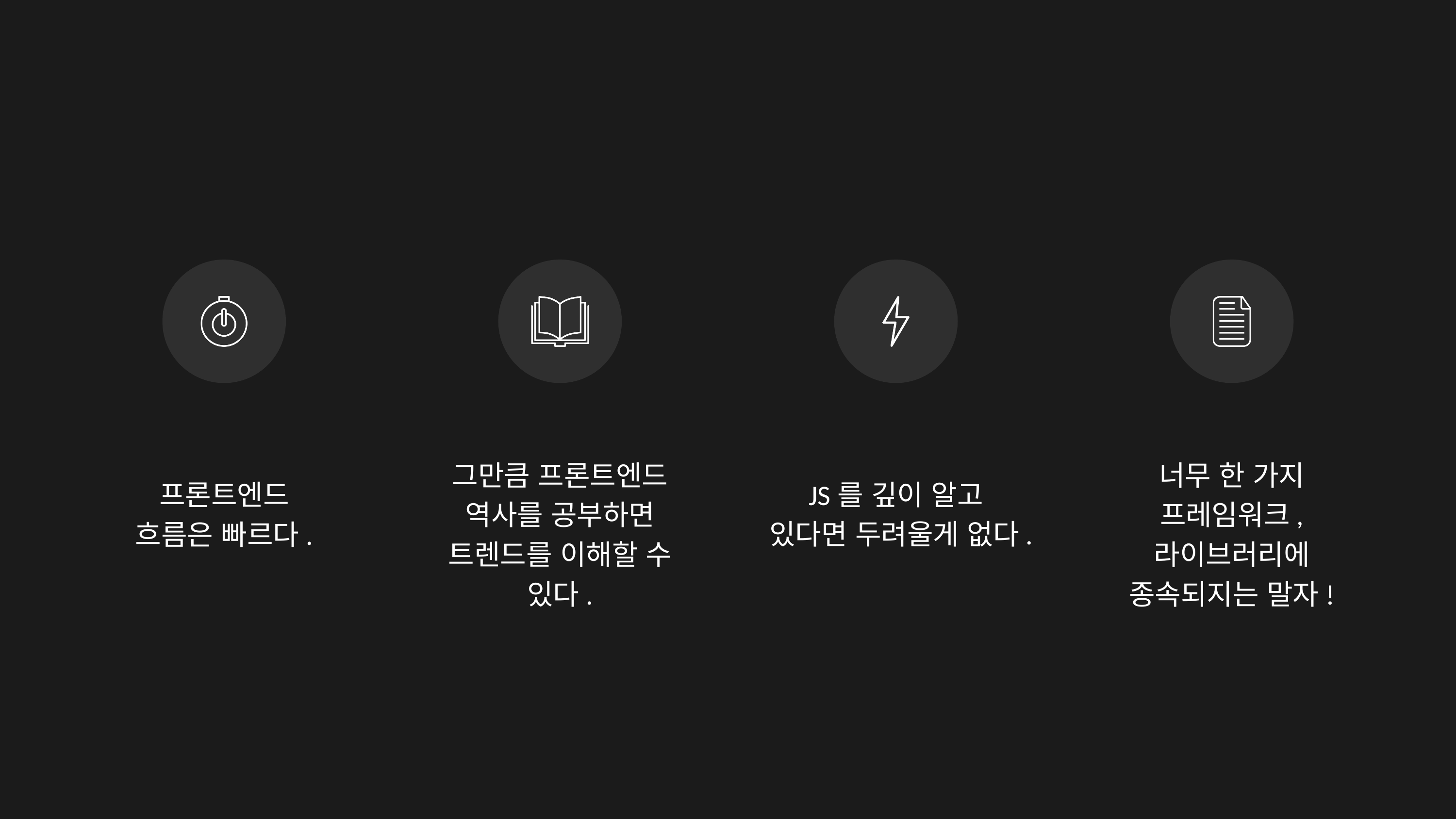

그만큼 프론트엔드 역사를 공부하면 트렌드를 이해할 수 있다.
너무 한 가지 프레임워크, 라이브러리에 종속되지는 말자!
JS를 깊이 알고 있다면 두려울게 없다.
프론트엔드
흐름은 빠르다.